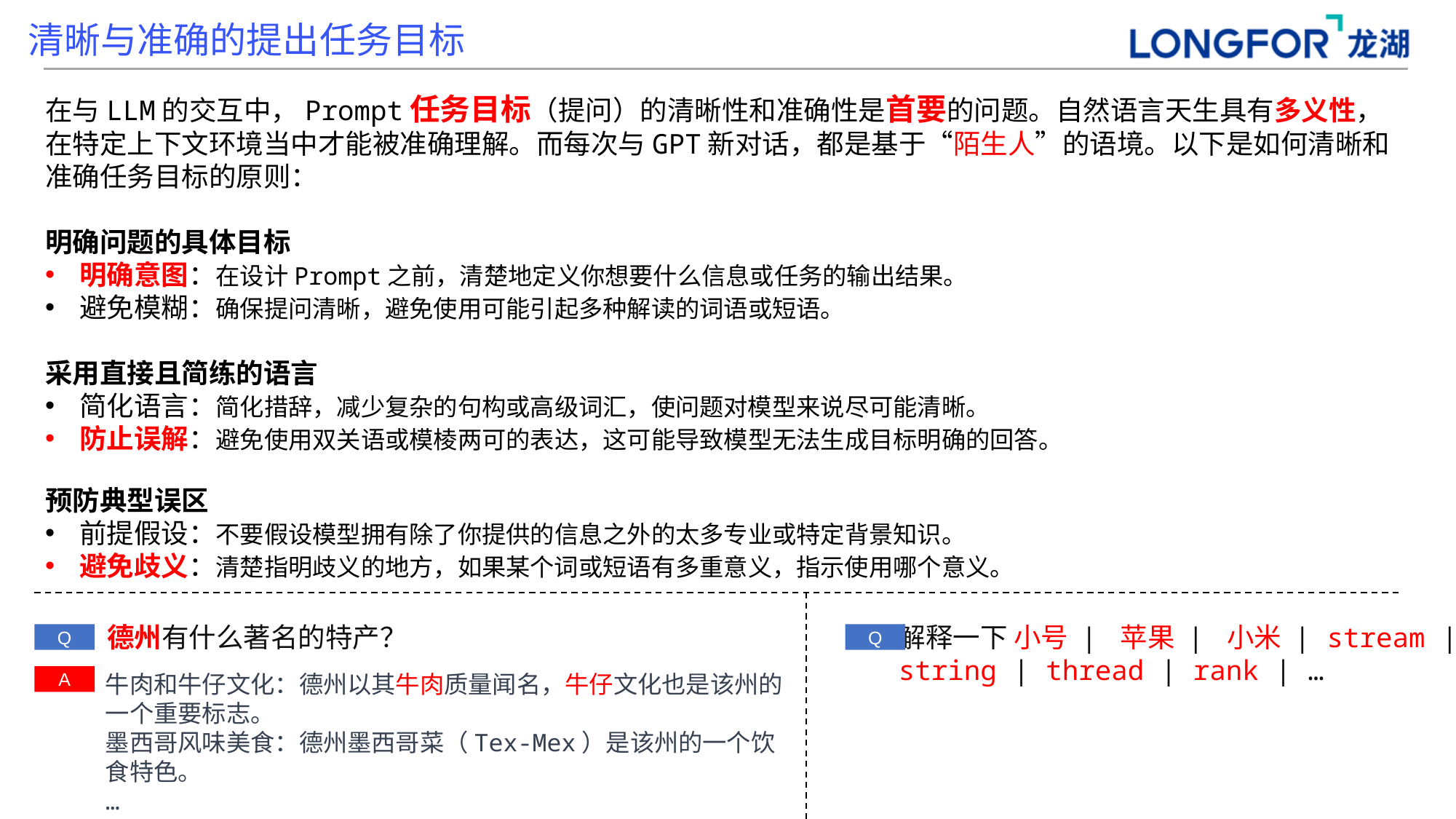

清晰与准确的提出任务目标
在与LLM的交互中，Prompt任务目标（提问）的清晰性和准确性是首要的问题。自然语言天生具有多义性，在特定上下文环境当中才能被准确理解。而每次与GPT新对话，都是基于“陌生人”的语境。以下是如何清晰和准确任务目标的原则：
明确问题的具体目标
明确意图：在设计Prompt之前，清楚地定义你想要什么信息或任务的输出结果。
避免模糊：确保提问清晰，避免使用可能引起多种解读的词语或短语。

采用直接且简练的语言
简化语言：简化措辞，减少复杂的句构或高级词汇，使问题对模型来说尽可能清晰。
防止误解：避免使用双关语或模棱两可的表达，这可能导致模型无法生成目标明确的回答。
预防典型误区
前提假设：不要假设模型拥有除了你提供的信息之外的太多专业或特定背景知识。
避免歧义：清楚指明歧义的地方，如果某个词或短语有多重意义，指示使用哪个意义。
德州有什么著名的特产？
解释一下 小号 | 苹果 | 小米 | stream |
string | thread | rank | …
Q
Q
牛肉和牛仔文化：德州以其牛肉质量闻名，牛仔文化也是该州的一个重要标志。
墨西哥风味美食：德州墨西哥菜（Tex-Mex）是该州的一个饮食特色。
…
A